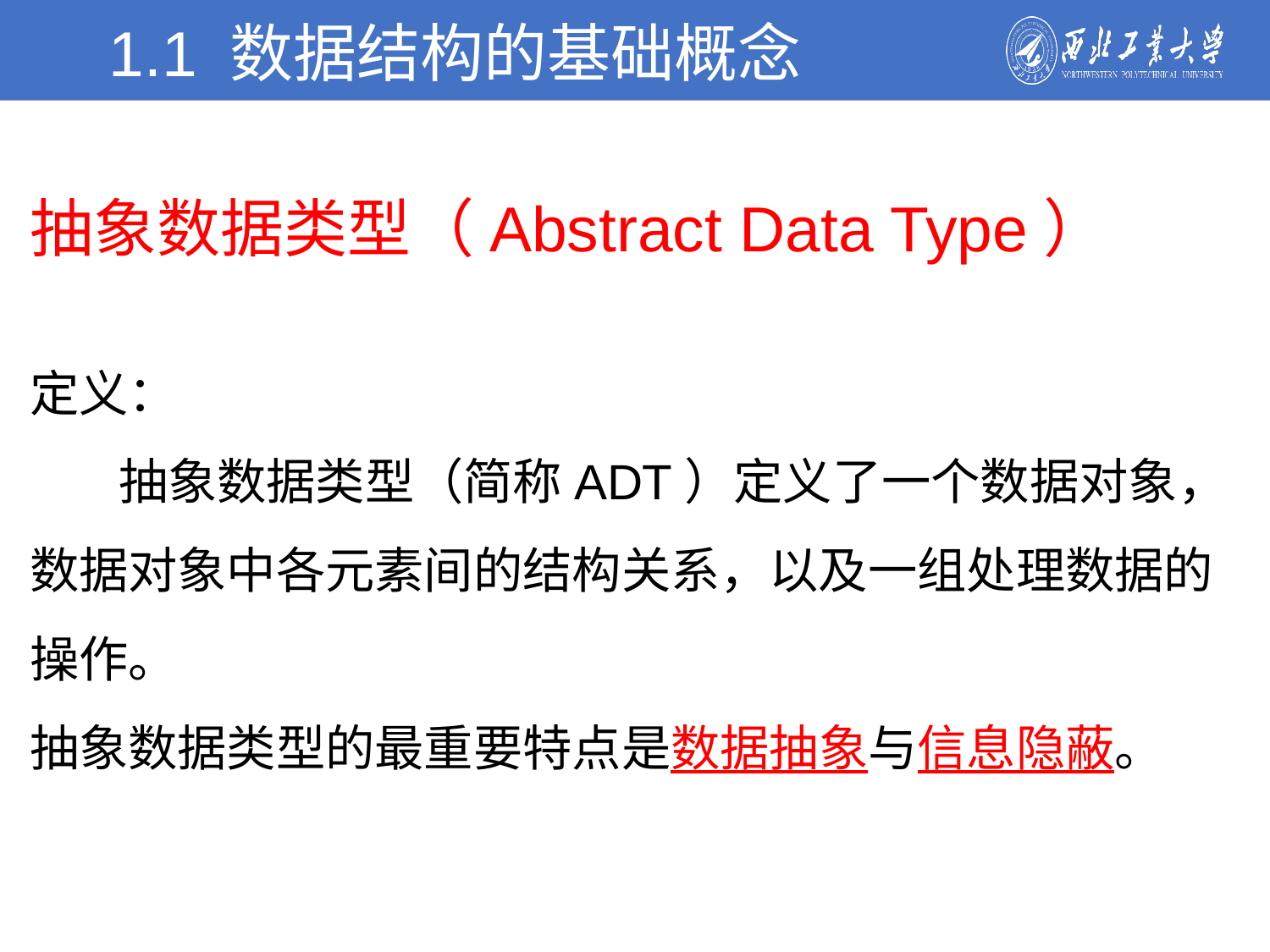

1.1 数据结构的基础概念
学校简介
抽象数据类型（Abstract Data Type）

定义：
       抽象数据类型（简称ADT）定义了一个数据对象，数据对象中各元素间的结构关系，以及一组处理数据的操作。
抽象数据类型的最重要特点是数据抽象与信息隐蔽。
17